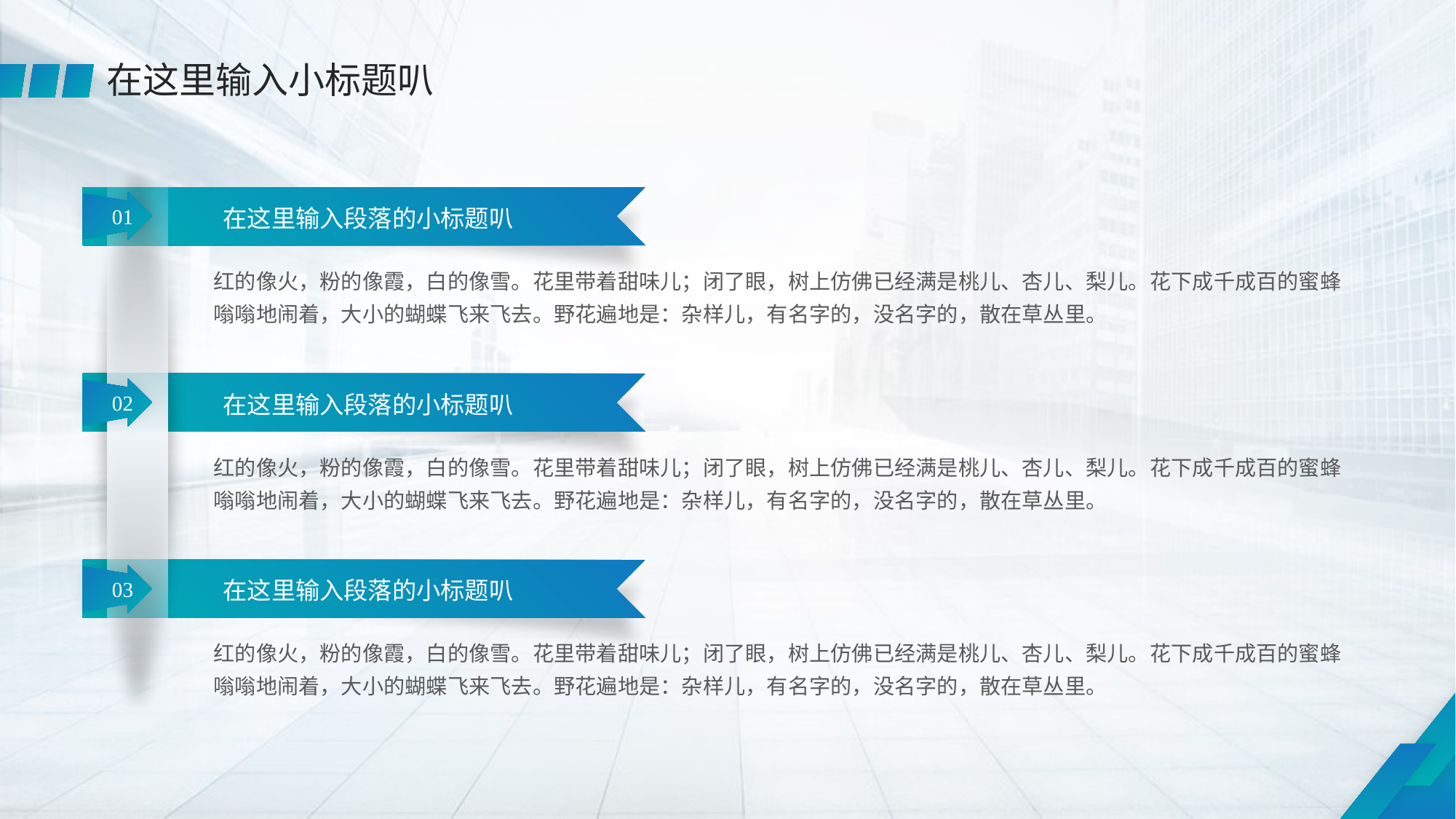

在这里输入小标题叭

01
在这里输入段落的小标题叭
红的像火，粉的像霞，白的像雪。花里带着甜味儿；闭了眼，树上仿佛已经满是桃儿、杏儿、梨儿。花下成千成百的蜜蜂嗡嗡地闹着，大小的蝴蝶飞来飞去。野花遍地是：杂样儿，有名字的，没名字的，散在草丛里。

02
在这里输入段落的小标题叭
红的像火，粉的像霞，白的像雪。花里带着甜味儿；闭了眼，树上仿佛已经满是桃儿、杏儿、梨儿。花下成千成百的蜜蜂嗡嗡地闹着，大小的蝴蝶飞来飞去。野花遍地是：杂样儿，有名字的，没名字的，散在草丛里。

03
在这里输入段落的小标题叭
红的像火，粉的像霞，白的像雪。花里带着甜味儿；闭了眼，树上仿佛已经满是桃儿、杏儿、梨儿。花下成千成百的蜜蜂嗡嗡地闹着，大小的蝴蝶飞来飞去。野花遍地是：杂样儿，有名字的，没名字的，散在草丛里。